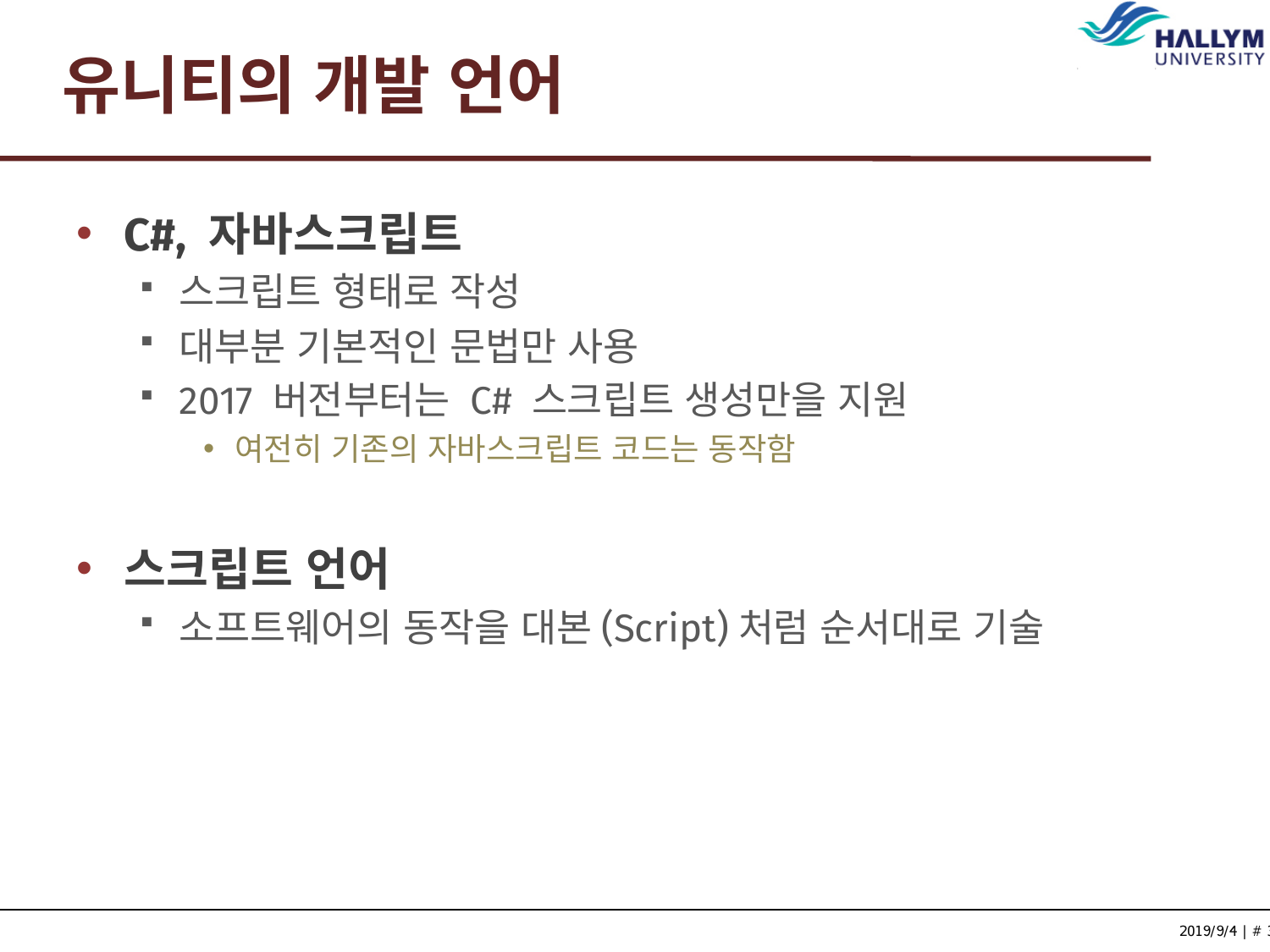

# 유니티의 개발 언어
C#, 자바스크립트
스크립트 형태로 작성
대부분 기본적인 문법만 사용
2017 버전부터는 C# 스크립트 생성만을 지원
여전히 기존의 자바스크립트 코드는 동작함

스크립트 언어
소프트웨어의 동작을 대본(Script)처럼 순서대로 기술